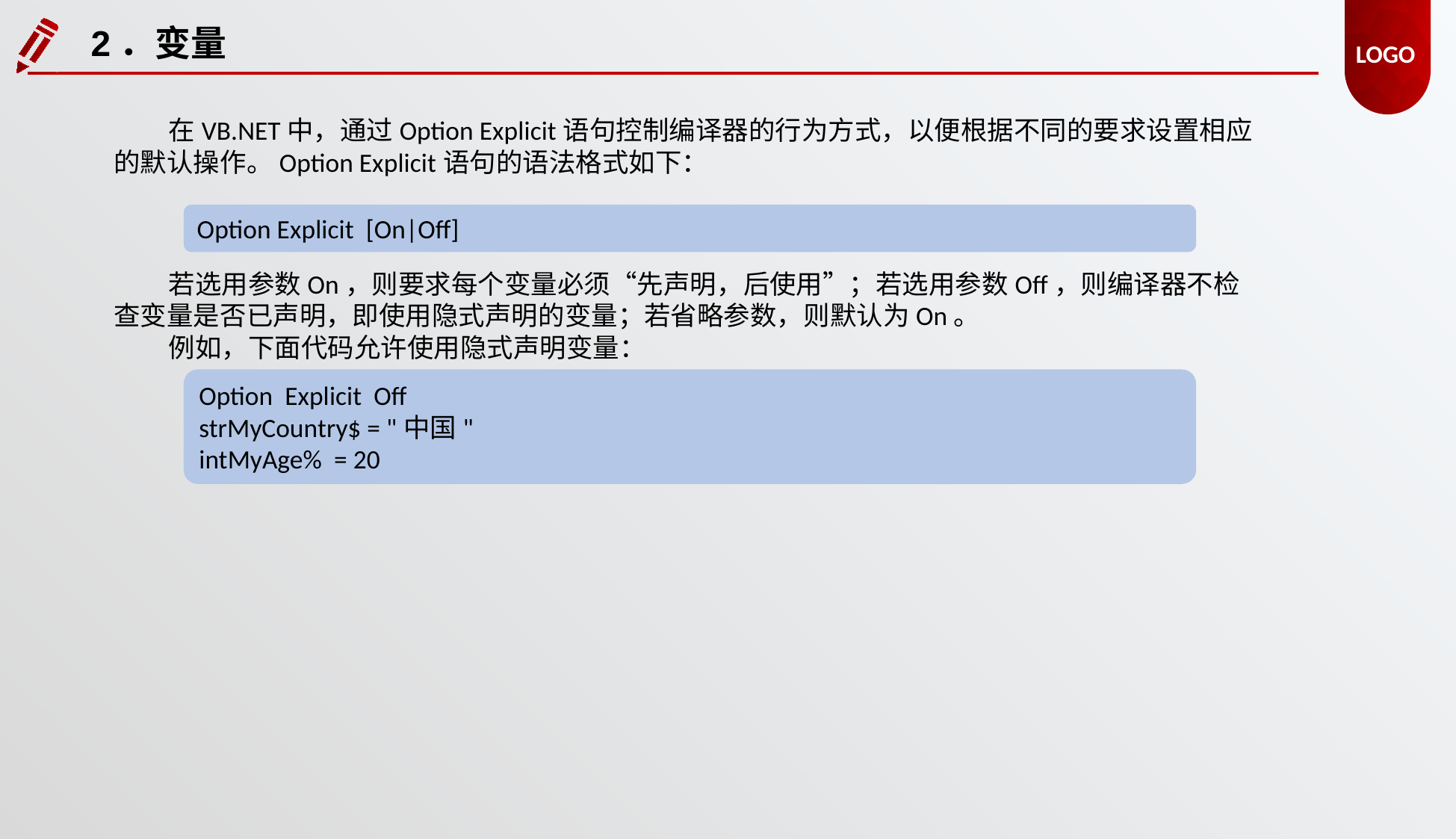

2．变量
在VB.NET中，通过Option Explicit语句控制编译器的行为方式，以便根据不同的要求设置相应的默认操作。Option Explicit语句的语法格式如下：
Option Explicit  [On|Off]
若选用参数On，则要求每个变量必须“先声明，后使用”；若选用参数Off，则编译器不检查变量是否已声明，即使用隐式声明的变量；若省略参数，则默认为On。
例如，下面代码允许使用隐式声明变量：
Option  Explicit  Off
strMyCountry$ = "中国"
intMyAge%  = 20